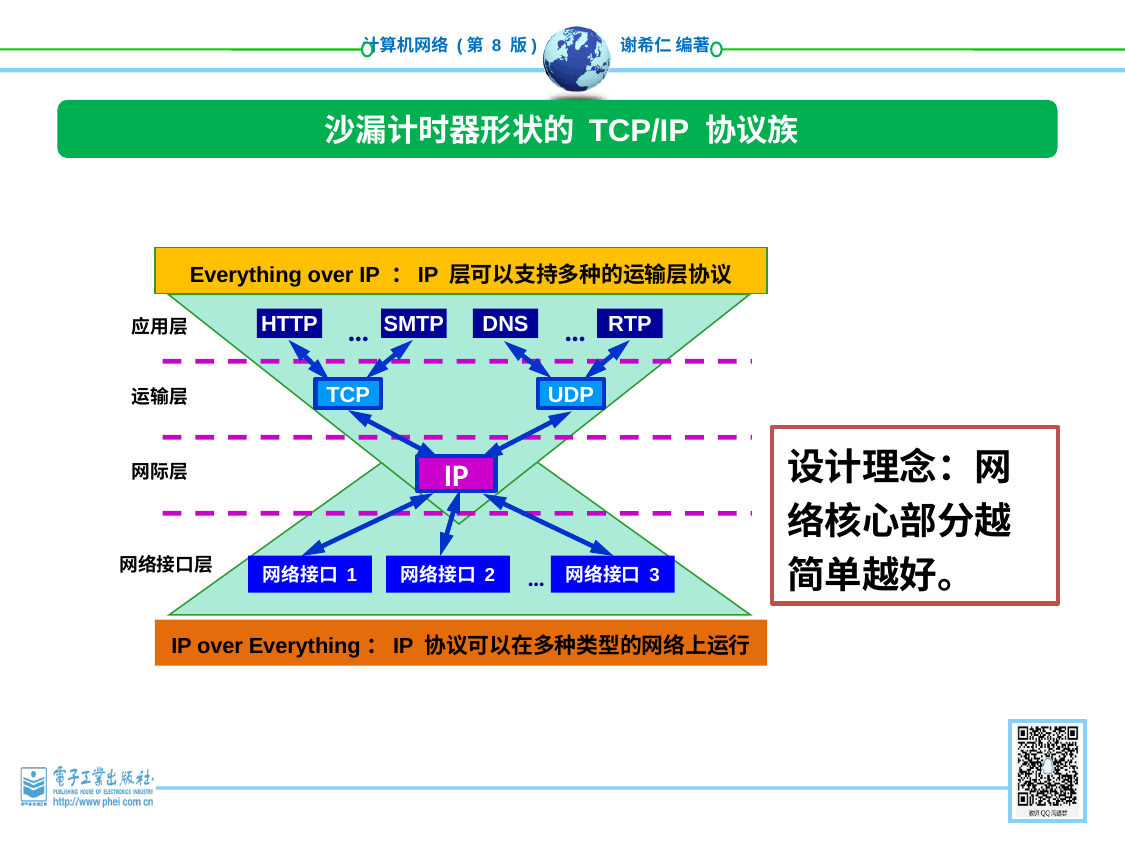

沙漏计时器形状的 TCP/IP 协议族
Everything over IP ：IP 层可以支持多种的运输层协议

…
…
应用层
HTTP
SMTP
DNS
RTP

运输层
TCP
UDP

IP over Everything：IP 协议可以在多种类型的网络上运行

设计理念：网络核心部分越简单越好。

网际层
IP

网络接口层
…
网络接口 1
网络接口 2
网络接口 3